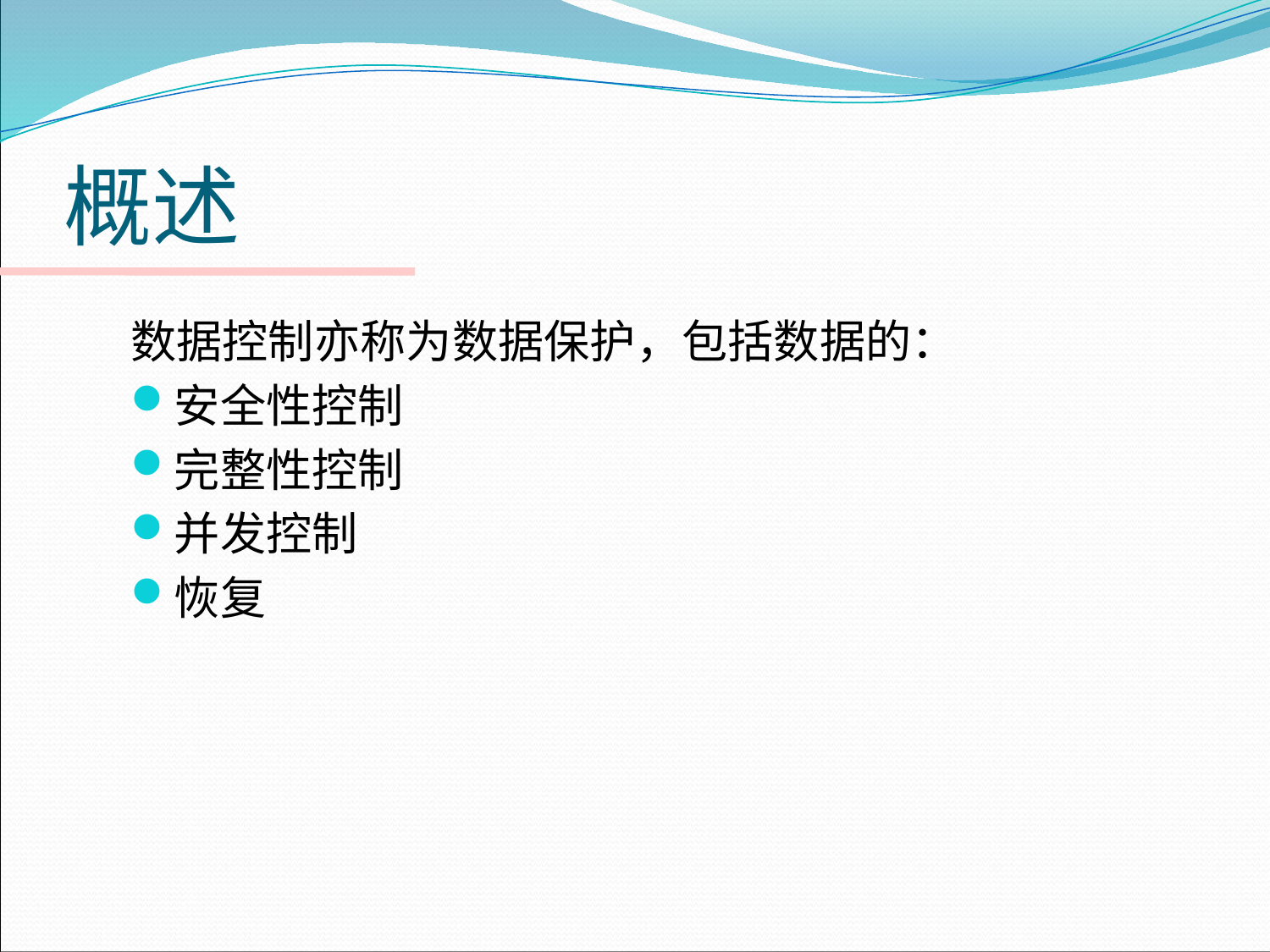

# 概述
数据控制亦称为数据保护，包括数据的：
安全性控制
完整性控制
并发控制
恢复

454